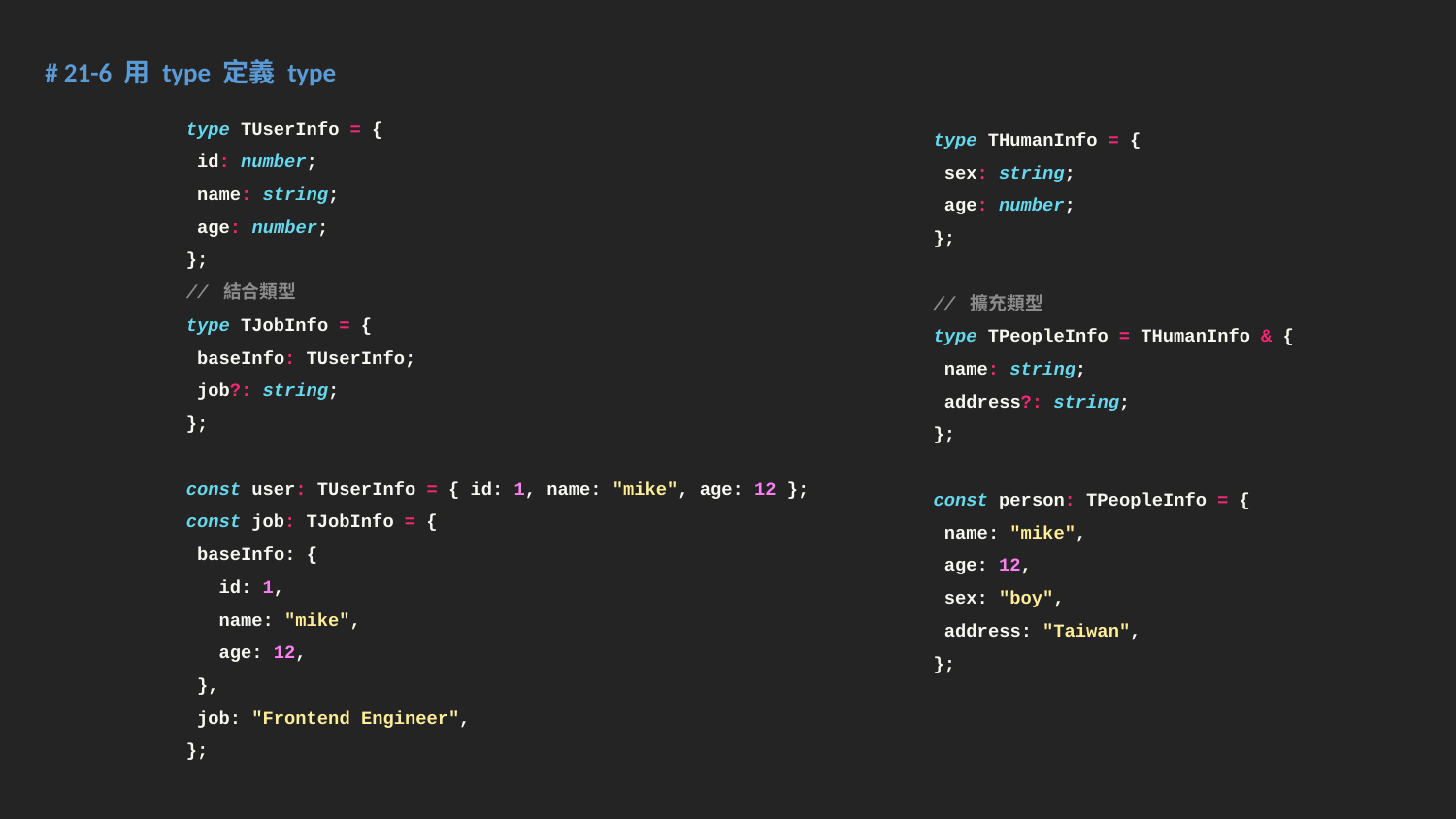

# 21-6 用 type 定義 type
type TUserInfo = {
 id: number;
 name: string;
 age: number;
};
// 結合類型
type TJobInfo = {
 baseInfo: TUserInfo;
 job?: string;
};

const user: TUserInfo = { id: 1, name: "mike", age: 12 };
const job: TJobInfo = {
 baseInfo: {
   id: 1,
   name: "mike",
   age: 12,
 },
 job: "Frontend Engineer",
};
type THumanInfo = {
 sex: string;
 age: number;
};

// 擴充類型
type TPeopleInfo = THumanInfo & {
 name: string;
 address?: string;
};

const person: TPeopleInfo = {
 name: "mike",
 age: 12,
 sex: "boy",
 address: "Taiwan",
};